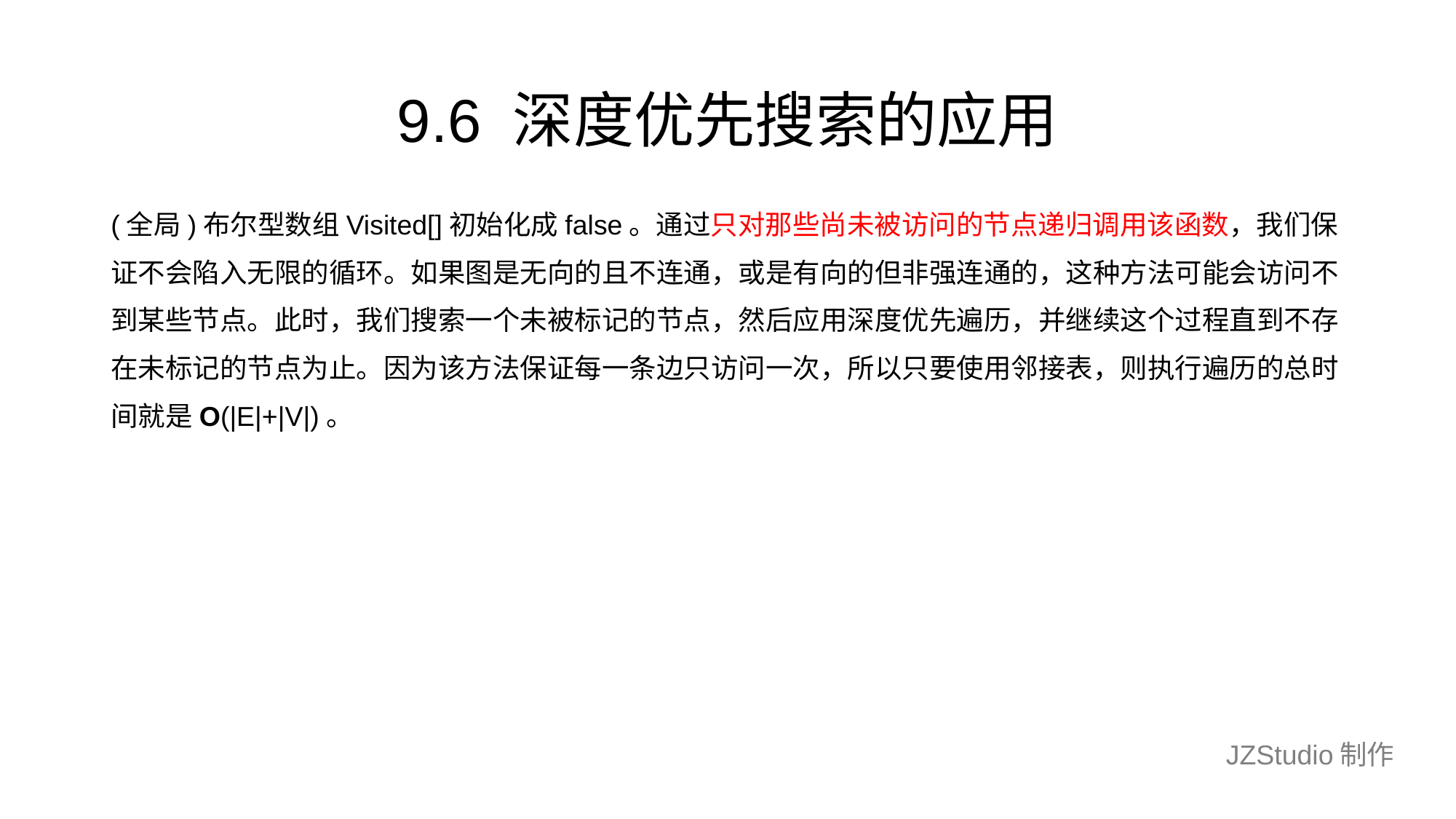

# 9.6 深度优先搜索的应用
(全局)布尔型数组Visited[]初始化成false。通过只对那些尚未被访问的节点递归调用该函数，我们保
证不会陷入无限的循环。如果图是无向的且不连通，或是有向的但非强连通的，这种方法可能会访问不
到某些节点。此时，我们搜索一个未被标记的节点，然后应用深度优先遍历，并继续这个过程直到不存
在未标记的节点为止。因为该方法保证每一条边只访问一次，所以只要使用邻接表，则执行遍历的总时
间就是O(|E|+|V|)。